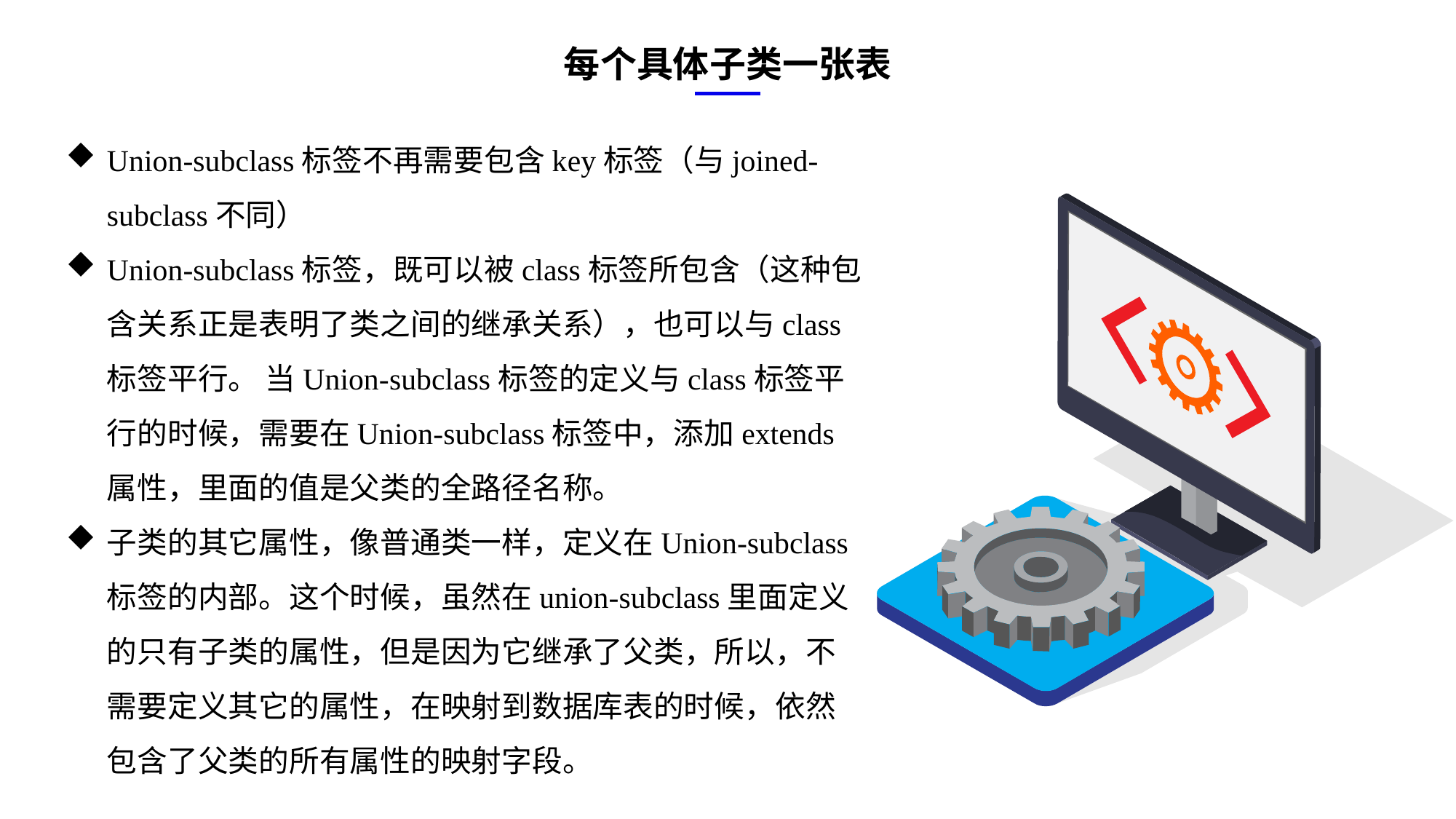

每个具体子类一张表
Union-subclass标签不再需要包含key标签（与joined-subclass不同）
Union-subclass标签，既可以被class标签所包含（这种包含关系正是表明了类之间的继承关系），也可以与class标签平行。 当Union-subclass标签的定义与class标签平行的时候，需要在Union-subclass标签中，添加extends属性，里面的值是父类的全路径名称。
子类的其它属性，像普通类一样，定义在Union-subclass标签的内部。这个时候，虽然在union-subclass里面定义的只有子类的属性，但是因为它继承了父类，所以，不需要定义其它的属性，在映射到数据库表的时候，依然包含了父类的所有属性的映射字段。

e7d195523061f1c0ae0eb3eed39d2bcef4622b2499a05fe6567B54A876BEB457BD1EB8EBE9915191D1FA2E860D28D251AB291D9CBBDD28D4BD16020FD75D8281481517FC21E86E4C931520AFA1087E92E357E3DB373CA326F6F926B1A67F681E99E875FFD293B2C32B3919AE4D43F9436862A7DD54F9346DF3662D8AB7319030EF75D53FF682DE13